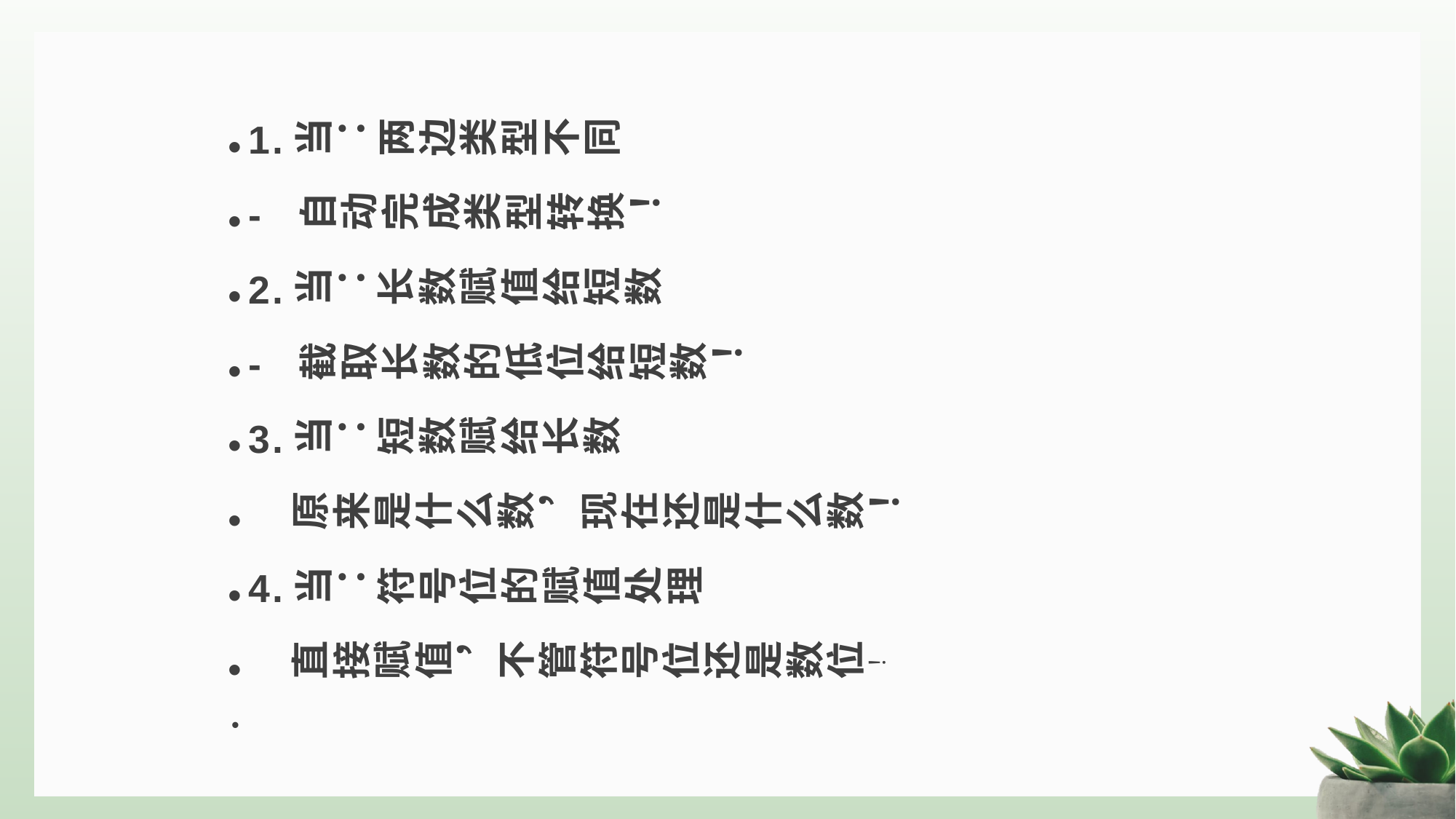

1.当：两边类型不同
-  自动完成类型转换！
2.当：长数赋值给短数
-  截取长数的低位给短数！
3.当：短数赋给长数
   原来是什么数，现在还是什么数！
4.当：符号位的赋值处理
   直接赋值，不管符号位还是数位！